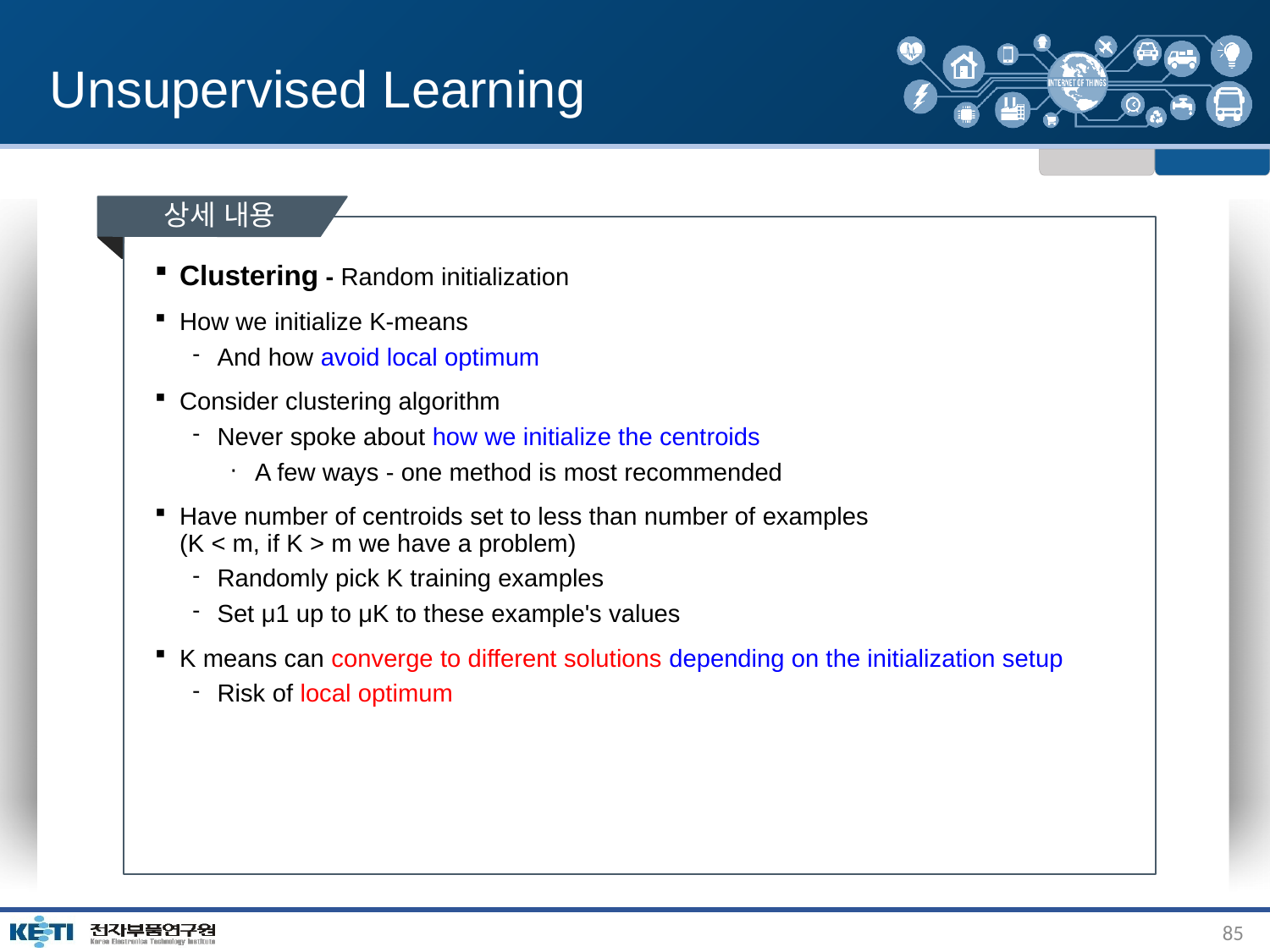

# Unsupervised Learning
상세 내용

Clustering - Random initialization
How we initialize K-means
And how avoid local optimum
Consider clustering algorithm
Never spoke about how we initialize the centroids
A few ways - one method is most recommended
Have number of centroids set to less than number of examples
(K < m, if K > m we have a problem)
Randomly pick K training examples
Set μ1 up to μK to these example's values
K means can converge to different solutions depending on the initialization setup
Risk of local optimum

85